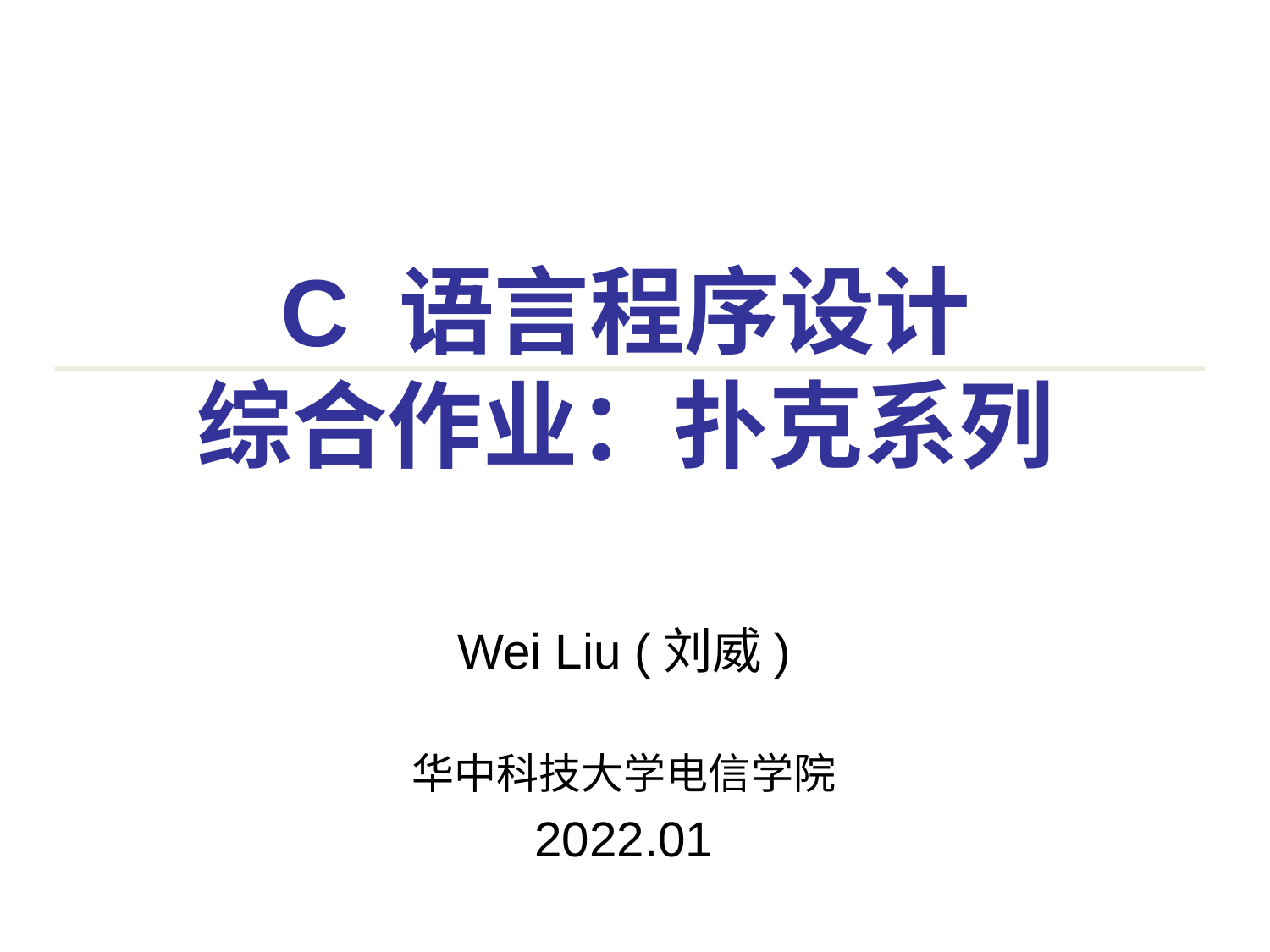

# C 语言程序设计 综合作业：扑克系列

Wei Liu (刘威)

华中科技大学电信学院
2022.01